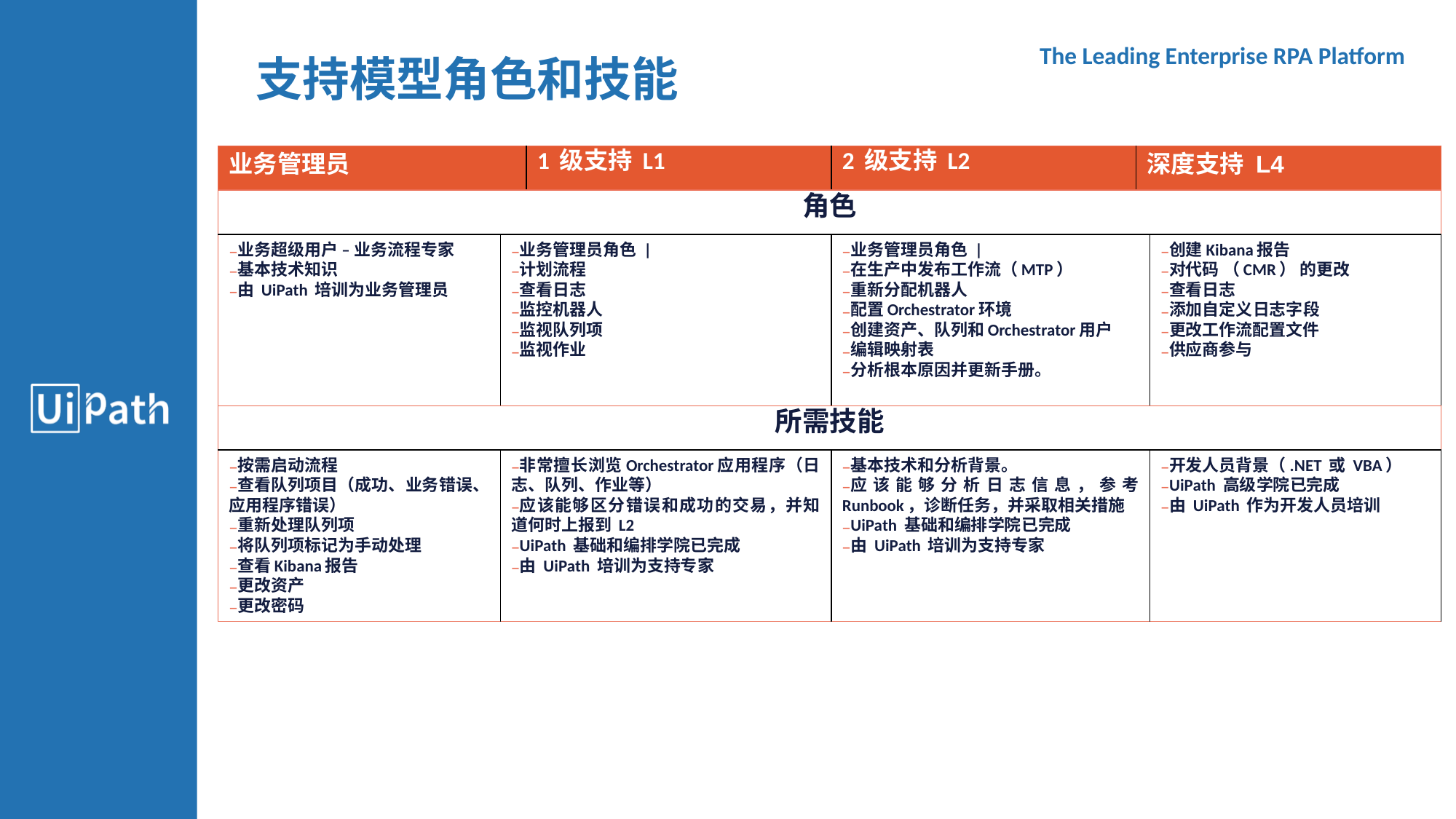

支持模型角色和技能
| 业务管理员 |  | 1 级支持 L1 | 2 级支持 L2 | 深度支持 L4 |  |
| --- | --- | --- | --- | --- | --- |
| 角色 |  |  |  |  |  |
| 业务超级用户 – 业务流程专家 基本技术知识 由 UiPath 培训为业务管理员 | 业务管理员角色 | 计划流程 查看日志 监控机器人 监视队列项 监视作业 |  | 业务管理员角色 | 在生产中发布工作流（MTP） 重新分配机器人 配置Orchestrator环境 创建资产、队列和Orchestrator用户 编辑映射表 分析根本原因并更新手册。 |  | 创建Kibana报告 对代码 （CMR） 的更改 查看日志 添加自定义日志字段 更改工作流配置文件 供应商参与 |
| 所需技能 |  |  |  |  |  |
| 按需启动流程 查看队列项目（成功、业务错误、应用程序错误） 重新处理队列项 将队列项标记为手动处理 查看Kibana报告 更改资产 更改密码 | 非常擅长浏览Orchestrator应用程序（日志、队列、作业等） 应该能够区分错误和成功的交易，并知道何时上报到 L2 UiPath 基础和编排学院已完成 由 UiPath 培训为支持专家 |  | 基本技术和分析背景。 应该能够分析日志信息，参考 Runbook，诊断任务，并采取相关措施 UiPath 基础和编排学院已完成 由 UiPath 培训为支持专家 |  | 开发人员背景（.NET 或 VBA） UiPath 高级学院已完成 由 UiPath 作为开发人员培训 |